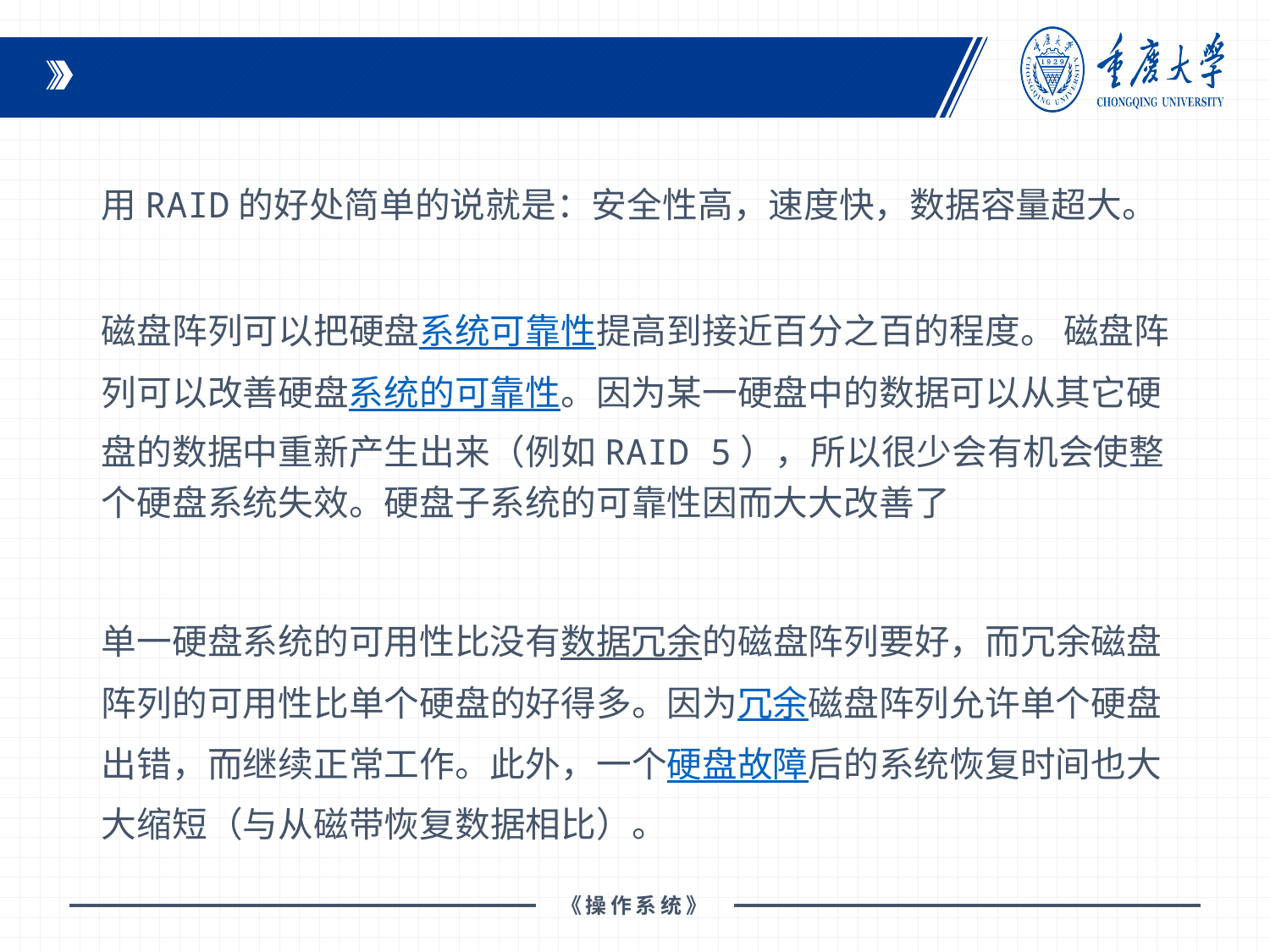

用RAID的好处简单的说就是：安全性高，速度快，数据容量超大。

磁盘阵列可以把硬盘系统可靠性提高到接近百分之百的程度。 磁盘阵列可以改善硬盘系统的可靠性。因为某一硬盘中的数据可以从其它硬盘的数据中重新产生出来（例如RAID 5），所以很少会有机会使整个硬盘系统失效。硬盘子系统的可靠性因而大大改善了

单一硬盘系统的可用性比没有数据冗余的磁盘阵列要好，而冗余磁盘阵列的可用性比单个硬盘的好得多。因为冗余磁盘阵列允许单个硬盘出错，而继续正常工作。此外，一个硬盘故障后的系统恢复时间也大大缩短（与从磁带恢复数据相比）。